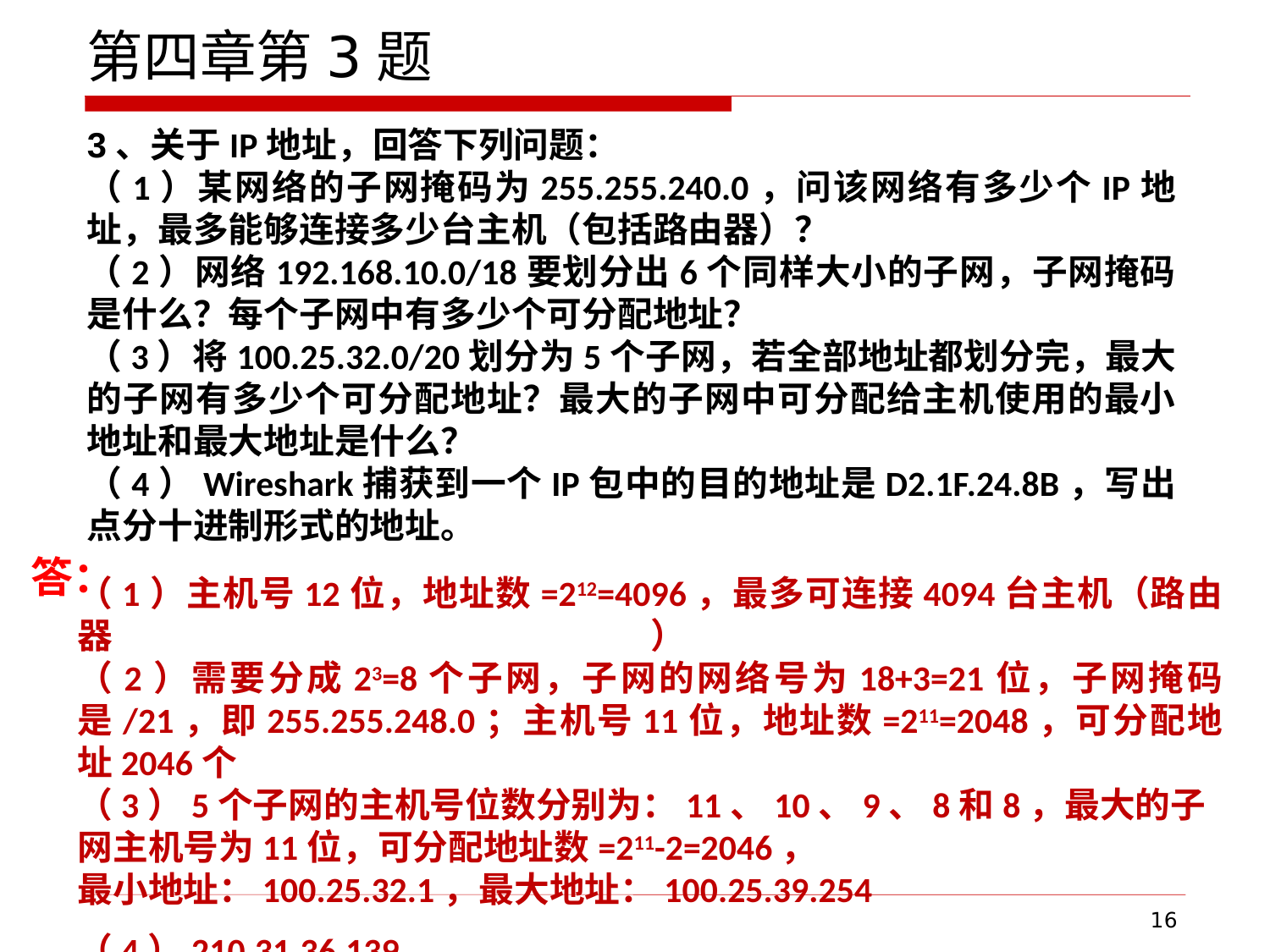

第四章第3题
3、关于IP地址，回答下列问题：
（1）某网络的子网掩码为255.255.240.0，问该网络有多少个IP地址，最多能够连接多少台主机（包括路由器）？
（2）网络192.168.10.0/18要划分出6个同样大小的子网，子网掩码是什么？每个子网中有多少个可分配地址？
（3）将100.25.32.0/20划分为5个子网，若全部地址都划分完，最大的子网有多少个可分配地址？最大的子网中可分配给主机使用的最小地址和最大地址是什么？
（4）Wireshark捕获到一个IP包中的目的地址是D2.1F.24.8B，写出点分十进制形式的地址。
答：
（1）主机号12位，地址数=212=4096，最多可连接4094台主机（路由器）
（2）需要分成23=8个子网，子网的网络号为18+3=21位，子网掩码是/21，即255.255.248.0；主机号11位，地址数=211=2048，可分配地址2046个
（3）5个子网的主机号位数分别为：11、10、9、8和8，最大的子网主机号为11位，可分配地址数=211-2=2046，
最小地址：100.25.32.1，最大地址：100.25.39.254
（4）210.31.36.139
16